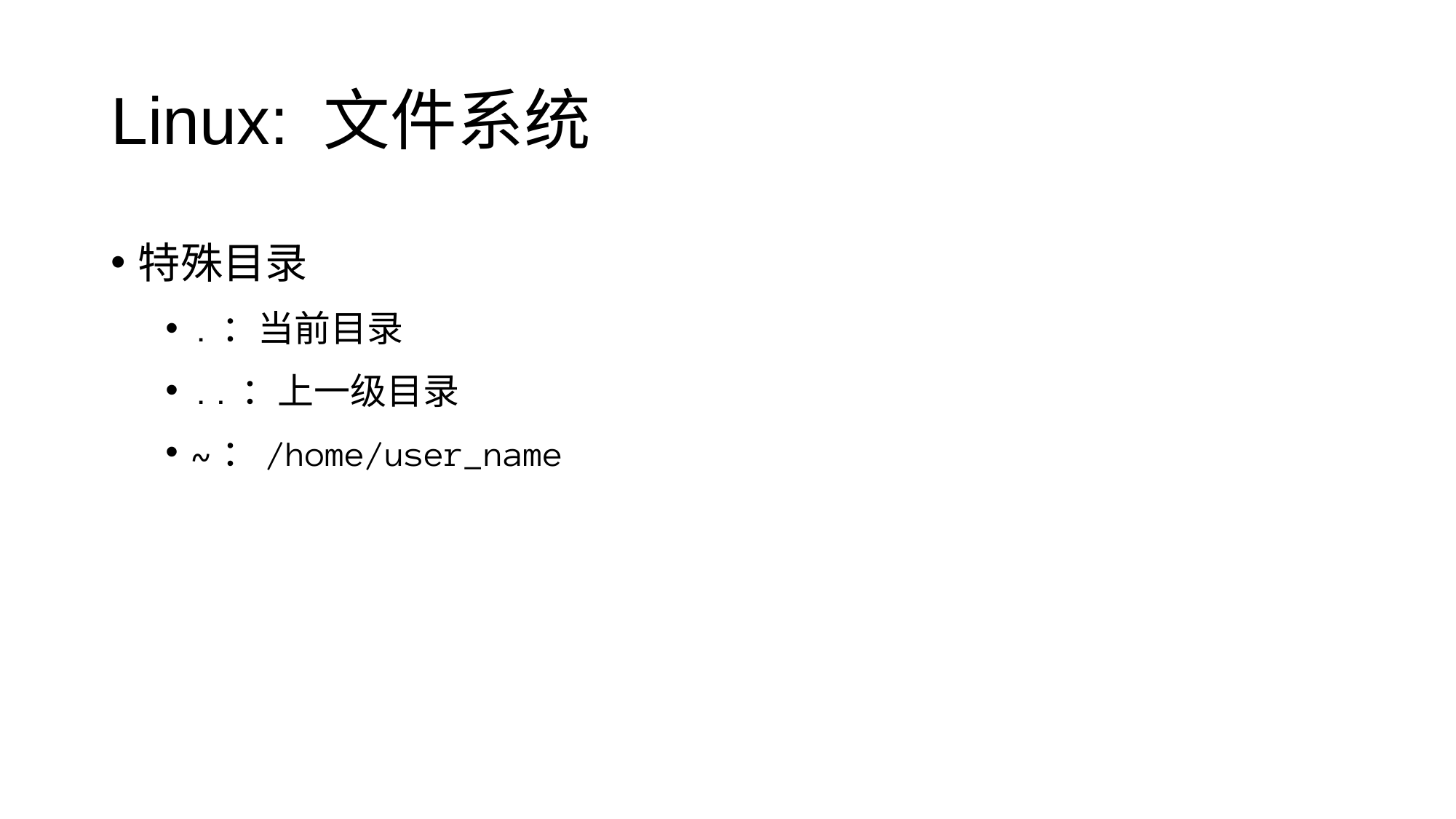

# Linux: 文件系统
特殊目录
.：当前目录
..：上一级目录
~：/home/user_name